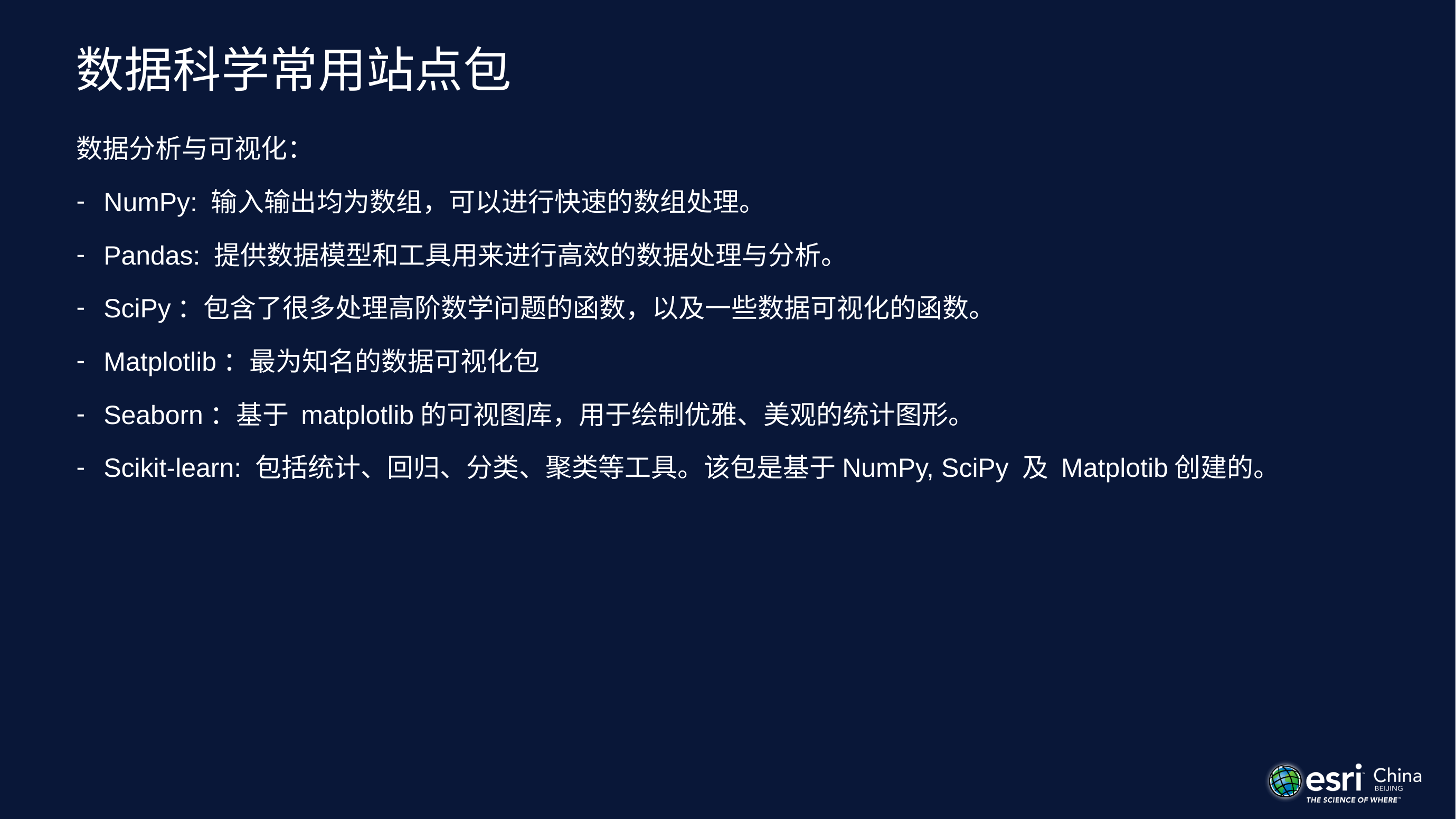

# 数据科学常用站点包
数据分析与可视化：
NumPy: 输入输出均为数组，可以进行快速的数组处理。
Pandas: 提供数据模型和工具用来进行高效的数据处理与分析。
SciPy：包含了很多处理高阶数学问题的函数，以及一些数据可视化的函数。
Matplotlib：最为知名的数据可视化包
Seaborn：基于 matplotlib的可视图库，用于绘制优雅、美观的统计图形。
Scikit-learn: 包括统计、回归、分类、聚类等工具。该包是基于NumPy, SciPy 及 Matplotib创建的。